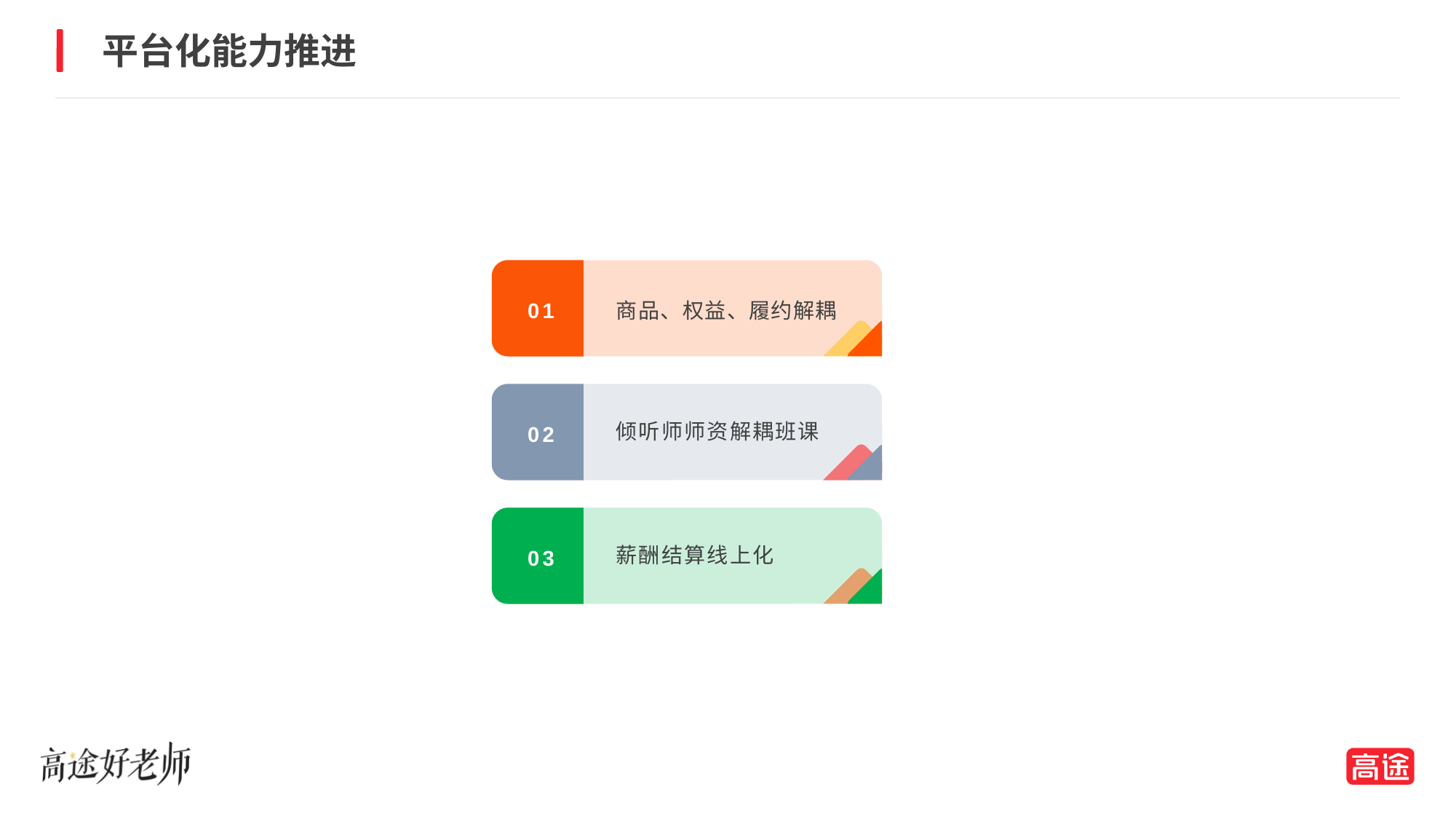

平台化能力推进

商品、权益、履约解耦
01

倾听师师资解耦班课
02

薪酬结算线上化
03